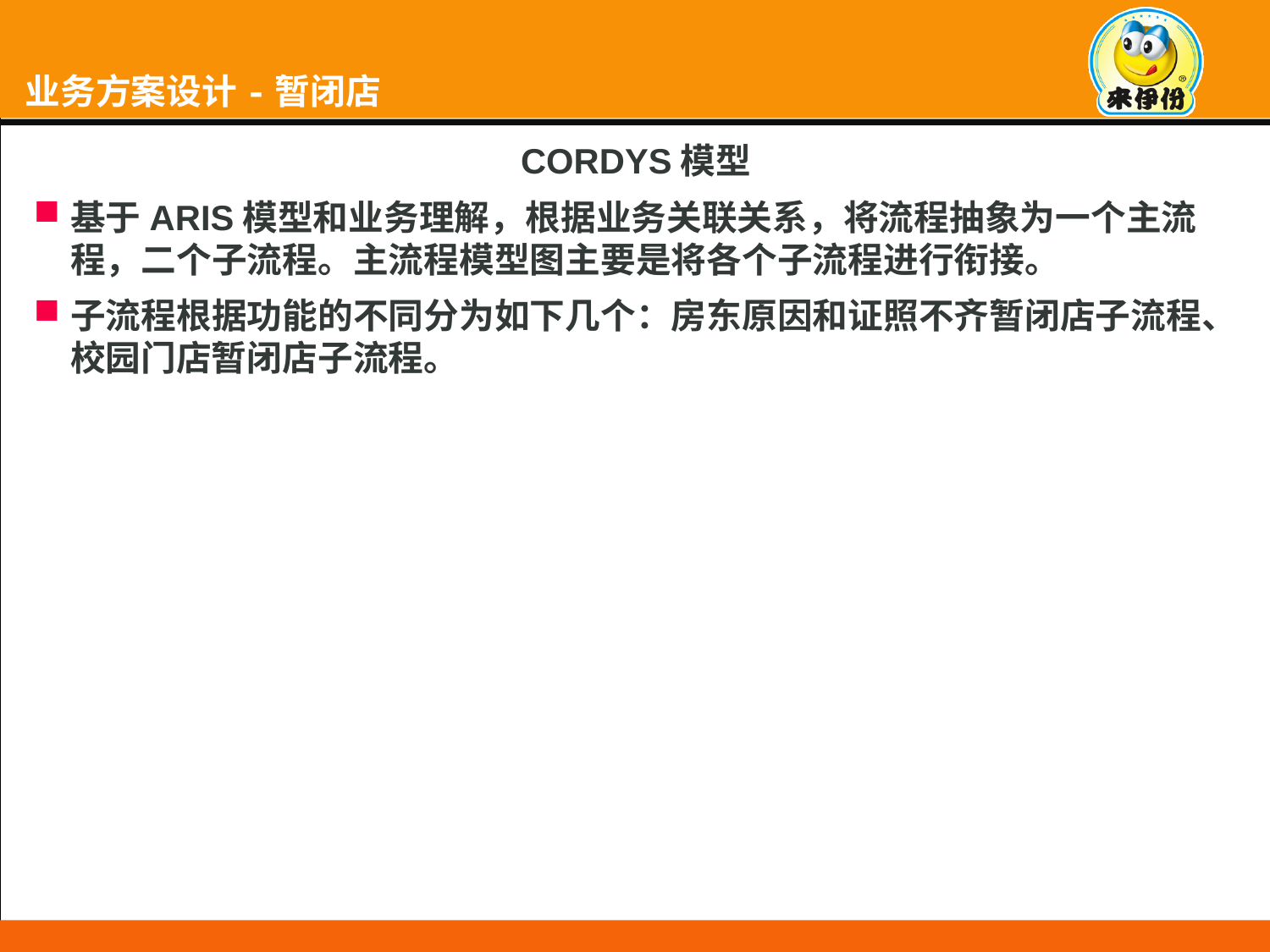

# 业务方案设计-暂闭店
CORDYS模型
基于ARIS模型和业务理解，根据业务关联关系，将流程抽象为一个主流程，二个子流程。主流程模型图主要是将各个子流程进行衔接。
子流程根据功能的不同分为如下几个：房东原因和证照不齐暂闭店子流程、校园门店暂闭店子流程。